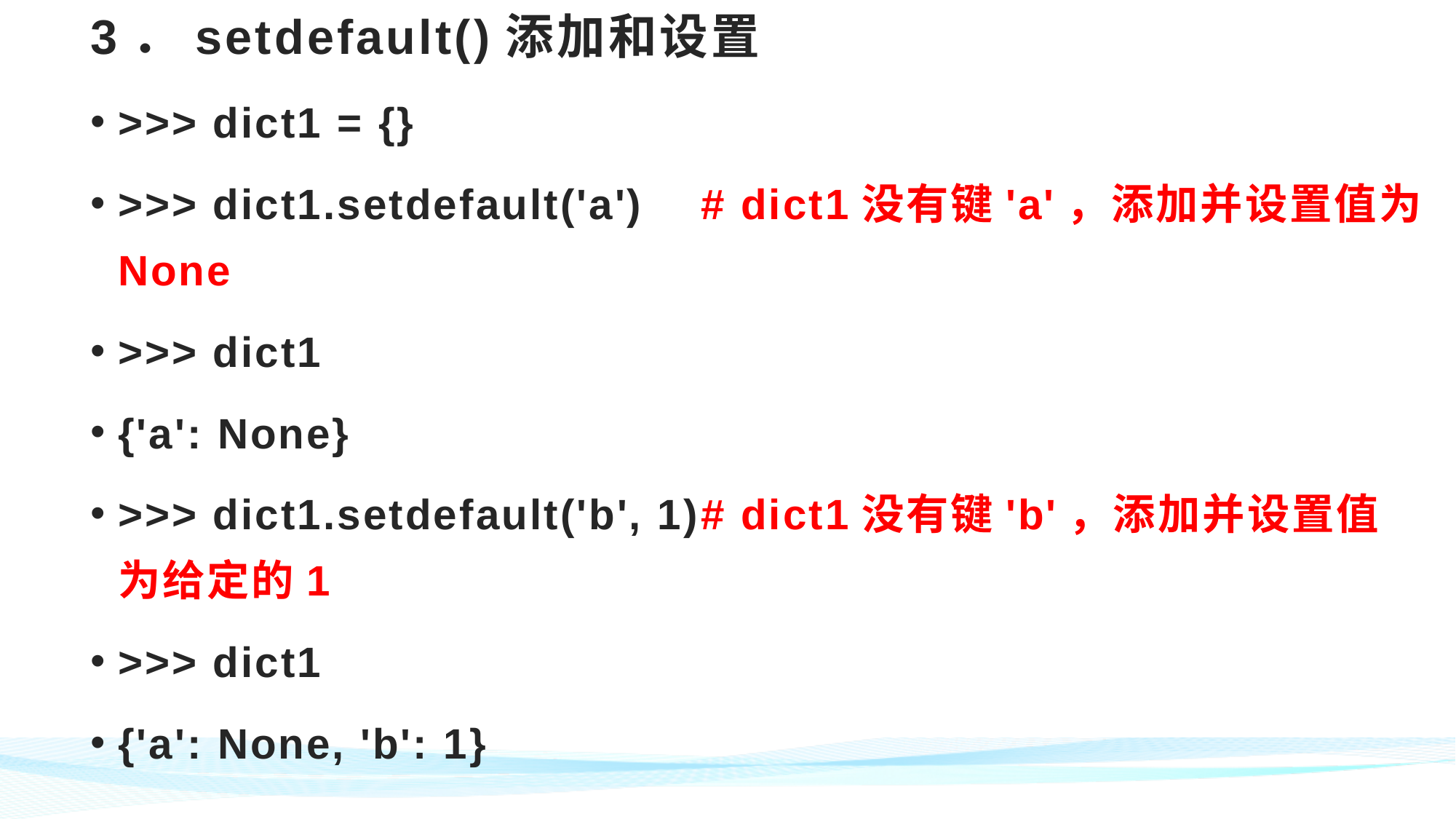

# 3．setdefault()添加和设置
>>> dict1 = {}
>>> dict1.setdefault('a')    # dict1没有键'a'，添加并设置值为None
>>> dict1
{'a': None}
>>> dict1.setdefault('b', 1)# dict1没有键'b'，添加并设置值为给定的1
>>> dict1
{'a': None, 'b': 1}

35